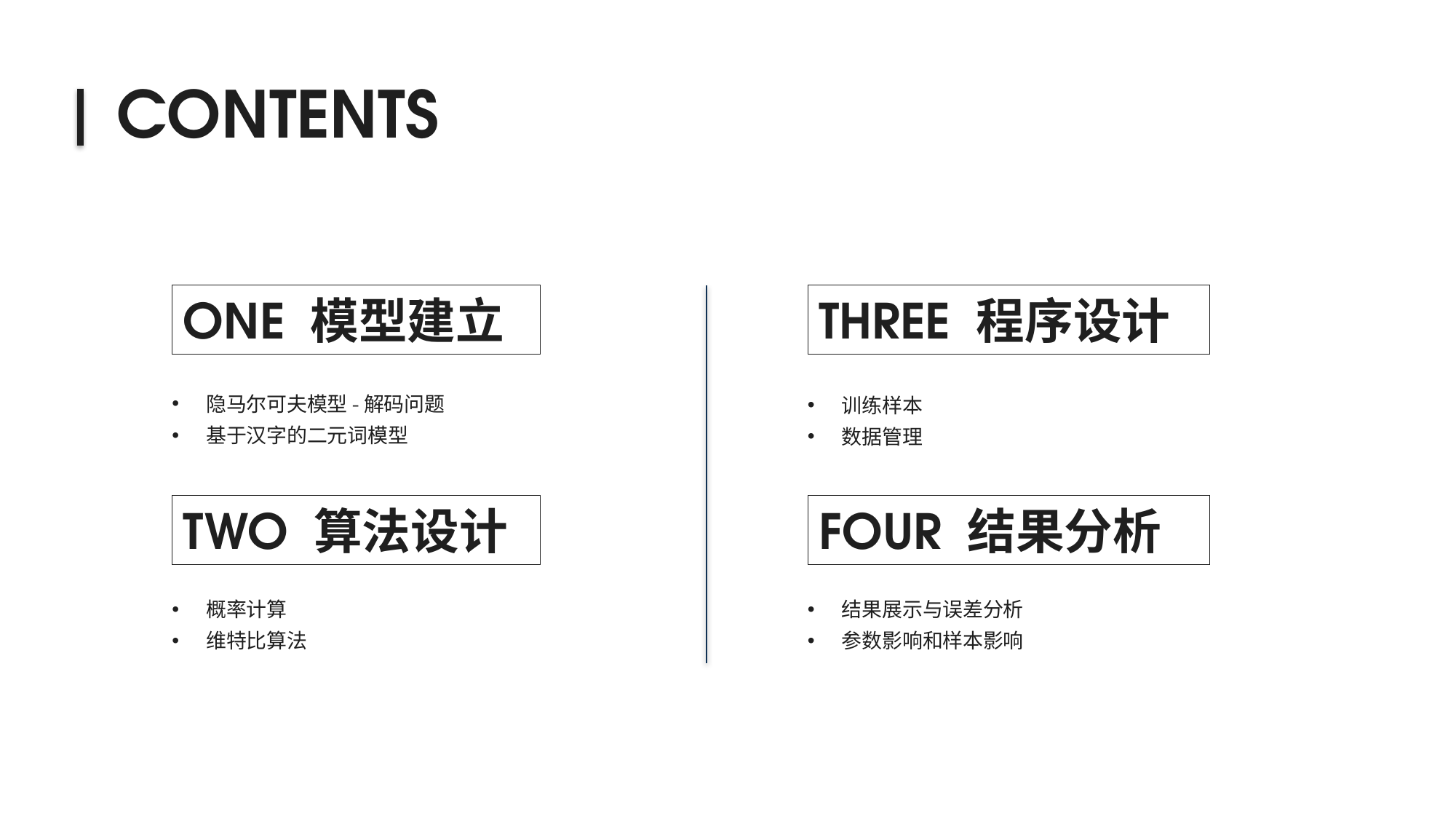

CONTENTS
ONE 模型建立
THREE 程序设计
隐马尔可夫模型-解码问题
基于汉字的二元词模型
训练样本
数据管理
TWO 算法设计
FOUR 结果分析
概率计算
维特比算法
结果展示与误差分析
参数影响和样本影响